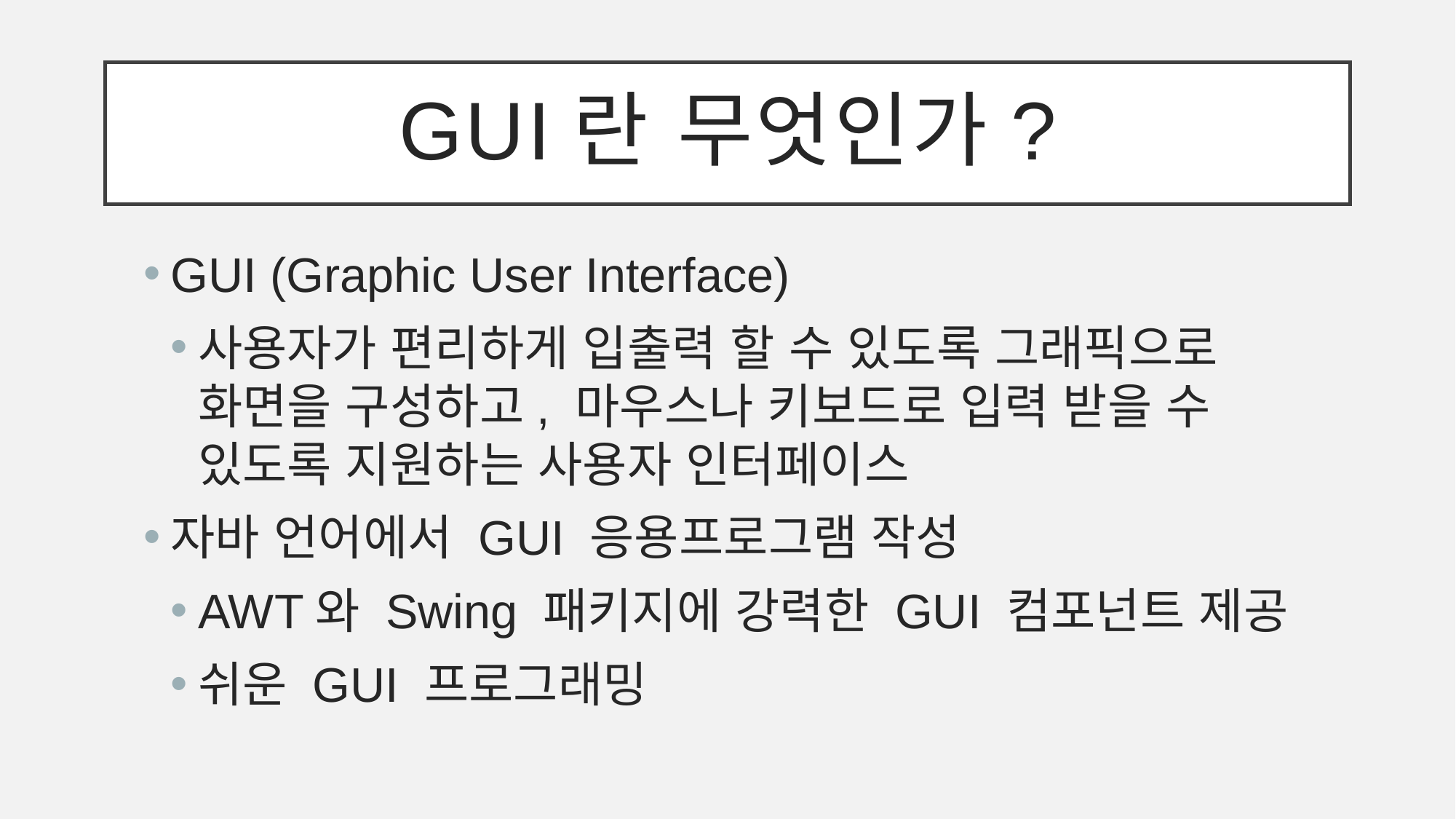

# GUI란 무엇인가?
GUI (Graphic User Interface)
사용자가 편리하게 입출력 할 수 있도록 그래픽으로 화면을 구성하고, 마우스나 키보드로 입력 받을 수 있도록 지원하는 사용자 인터페이스
자바 언어에서 GUI 응용프로그램 작성
AWT와 Swing 패키지에 강력한 GUI 컴포넌트 제공
쉬운 GUI 프로그래밍